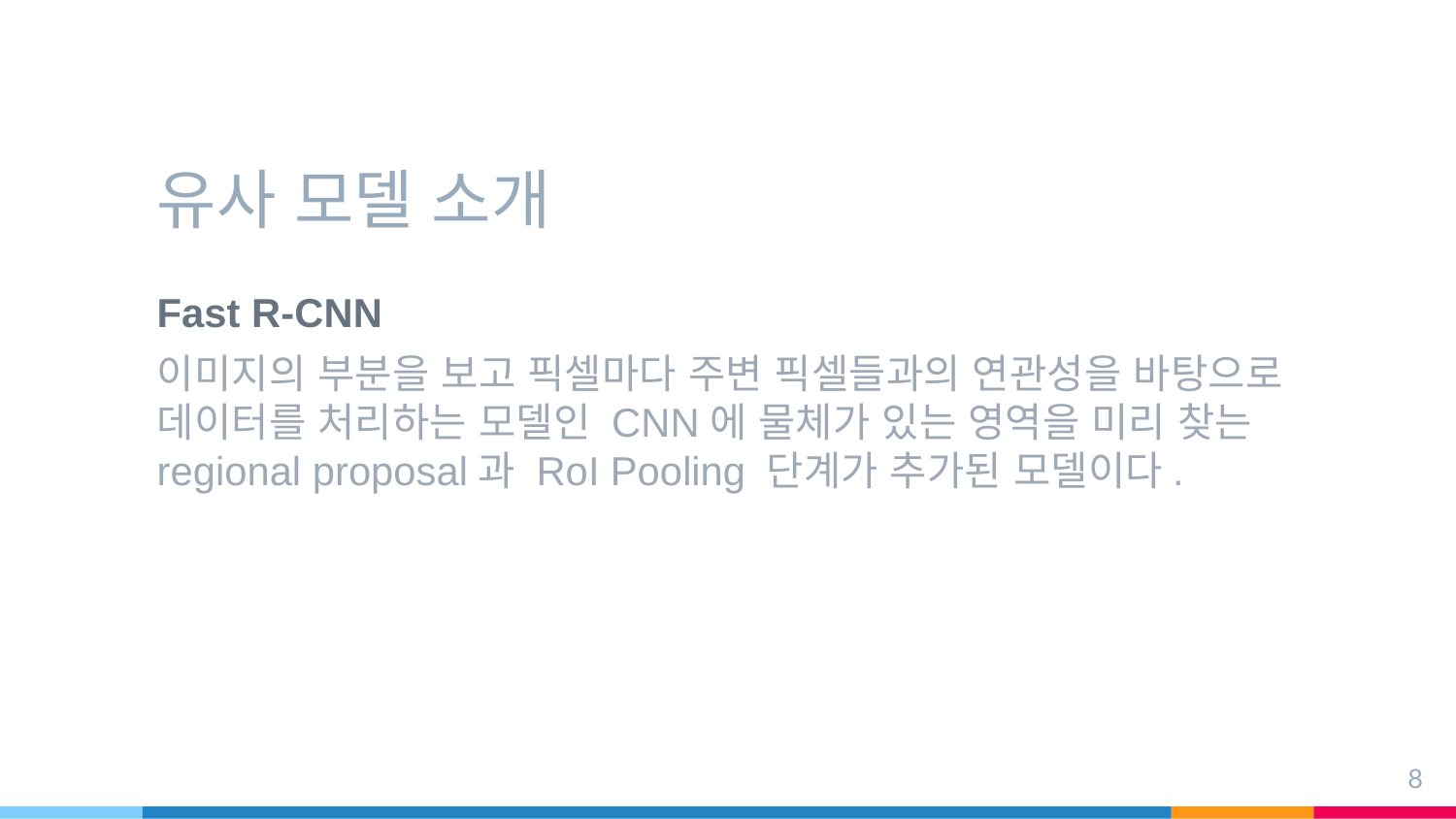

# 유사 모델 소개
Fast R-CNN
이미지의 부분을 보고 픽셀마다 주변 픽셀들과의 연관성을 바탕으로 데이터를 처리하는 모델인 CNN에 물체가 있는 영역을 미리 찾는 regional proposal과 RoI Pooling 단계가 추가된 모델이다.
8